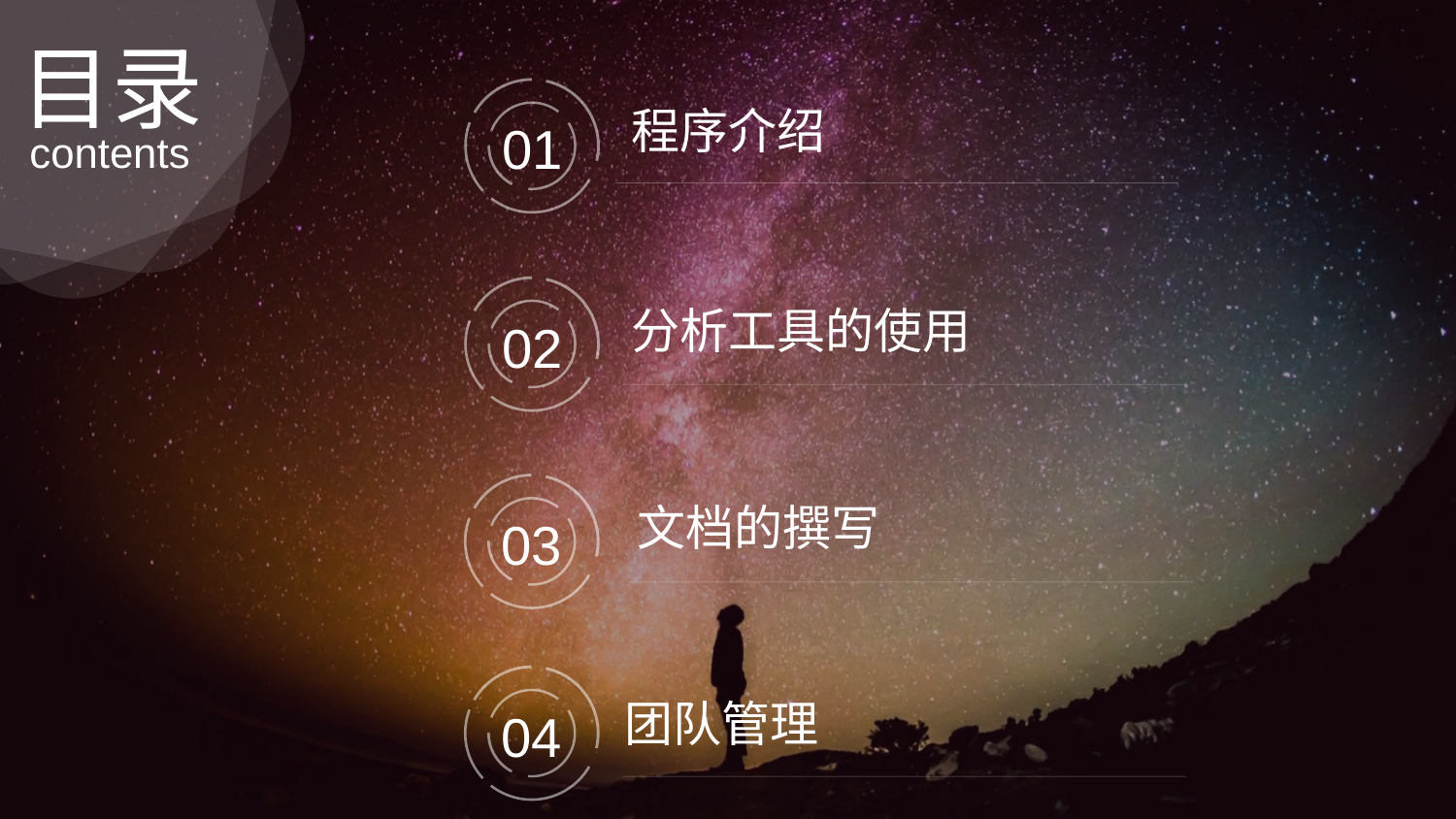

目录

程序介绍

01
contents

分析工具的使用

02

文档的撰写

03

团队管理

04